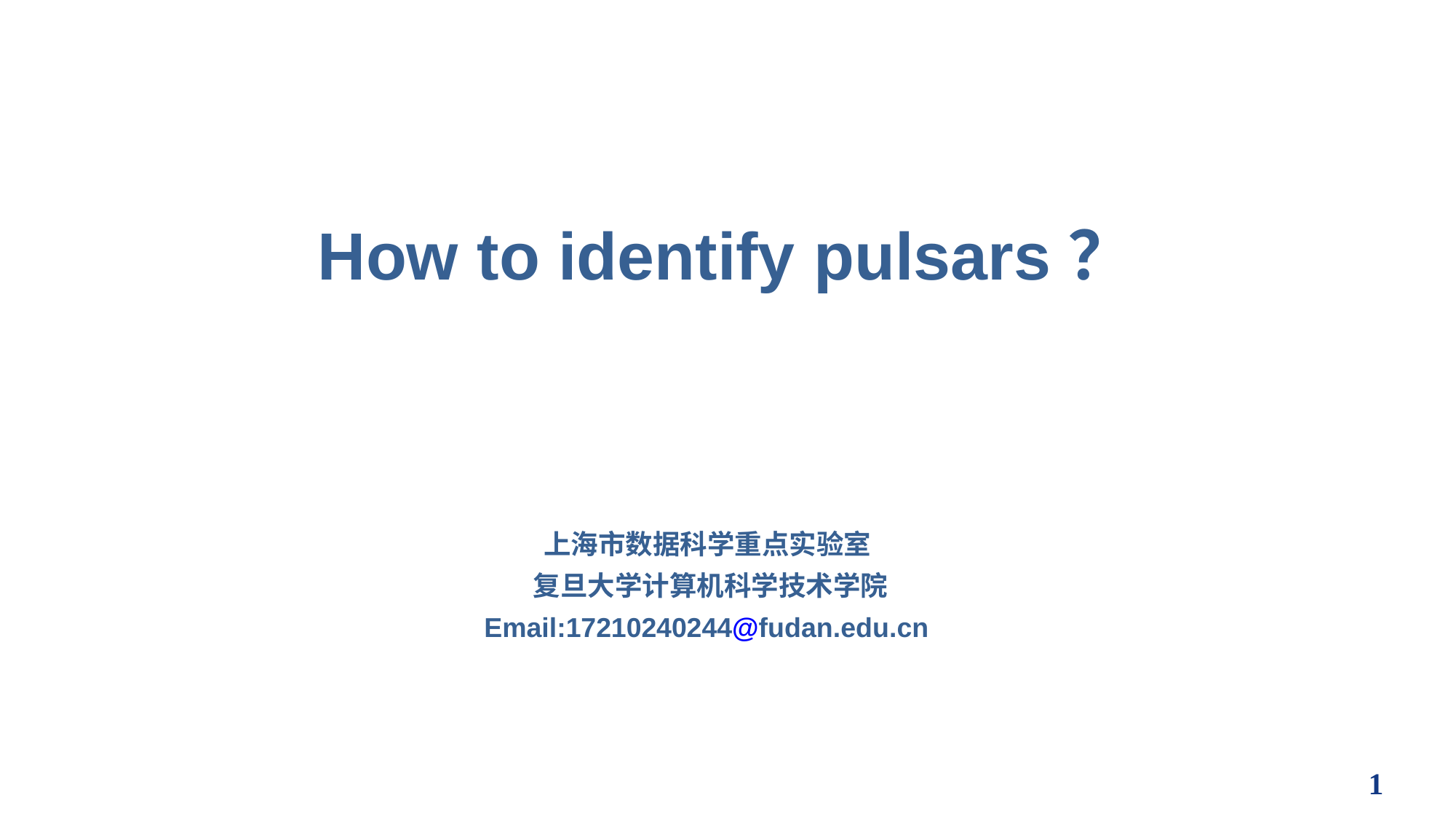

How to identify pulsars？
上海市数据科学重点实验室
复旦大学计算机科学技术学院
Email:17210240244@fudan.edu.cn
1